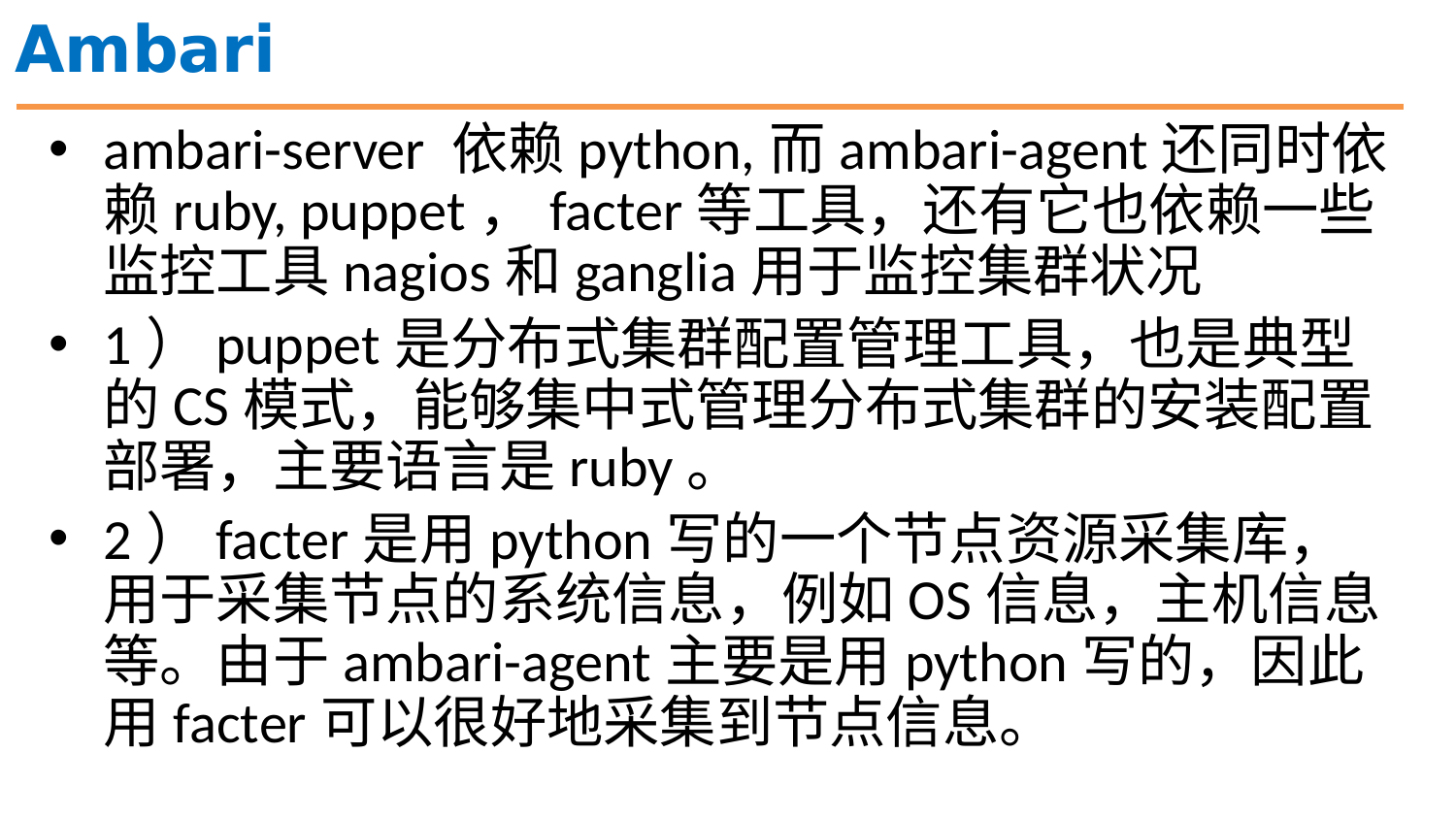

Ambari
ambari-server 依赖python,而ambari-agent还同时依赖ruby, puppet，facter等工具，还有它也依赖一些监控工具nagios和ganglia用于监控集群状况
1）puppet是分布式集群配置管理工具，也是典型的CS模式，能够集中式管理分布式集群的安装配置部署，主要语言是ruby。
2）facter是用python写的一个节点资源采集库，用于采集节点的系统信息，例如OS信息，主机信息等。由于ambari-agent主要是用python写的，因此用facter可以很好地采集到节点信息。